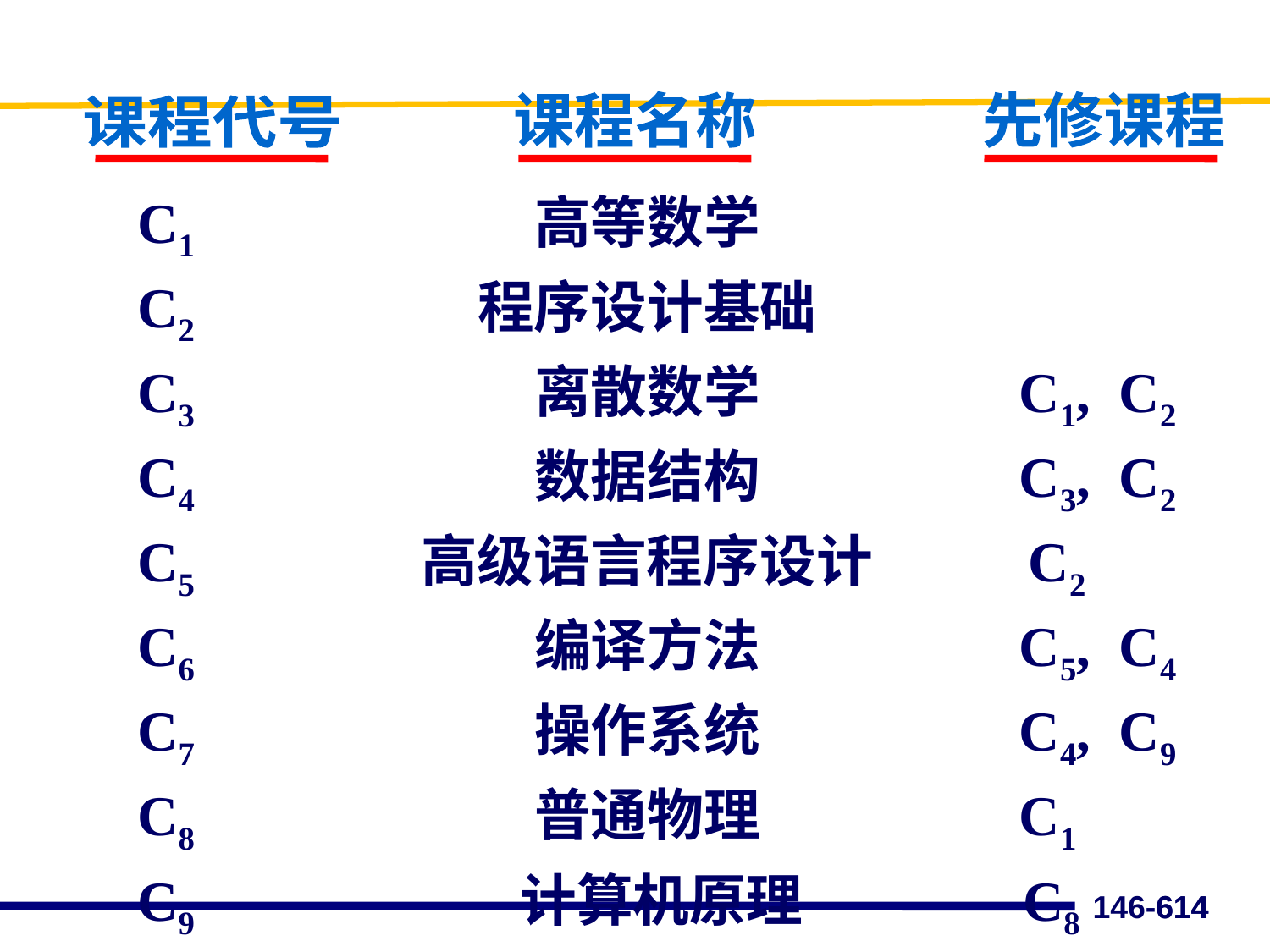

课程名称
先修课程
课程代号

    C1                       高等数学
    C2                   程序设计基础
    C3                       离散数学                   C1,  C2
    C4                       数据结构                   C3,  C2
    C5               高级语言程序设计           C2
    C6                       编译方法                   C5,  C4
    C7                       操作系统                   C4,  C9
    C8                       普通物理                   C1
    C9                      计算机原理                C8
614
146-614